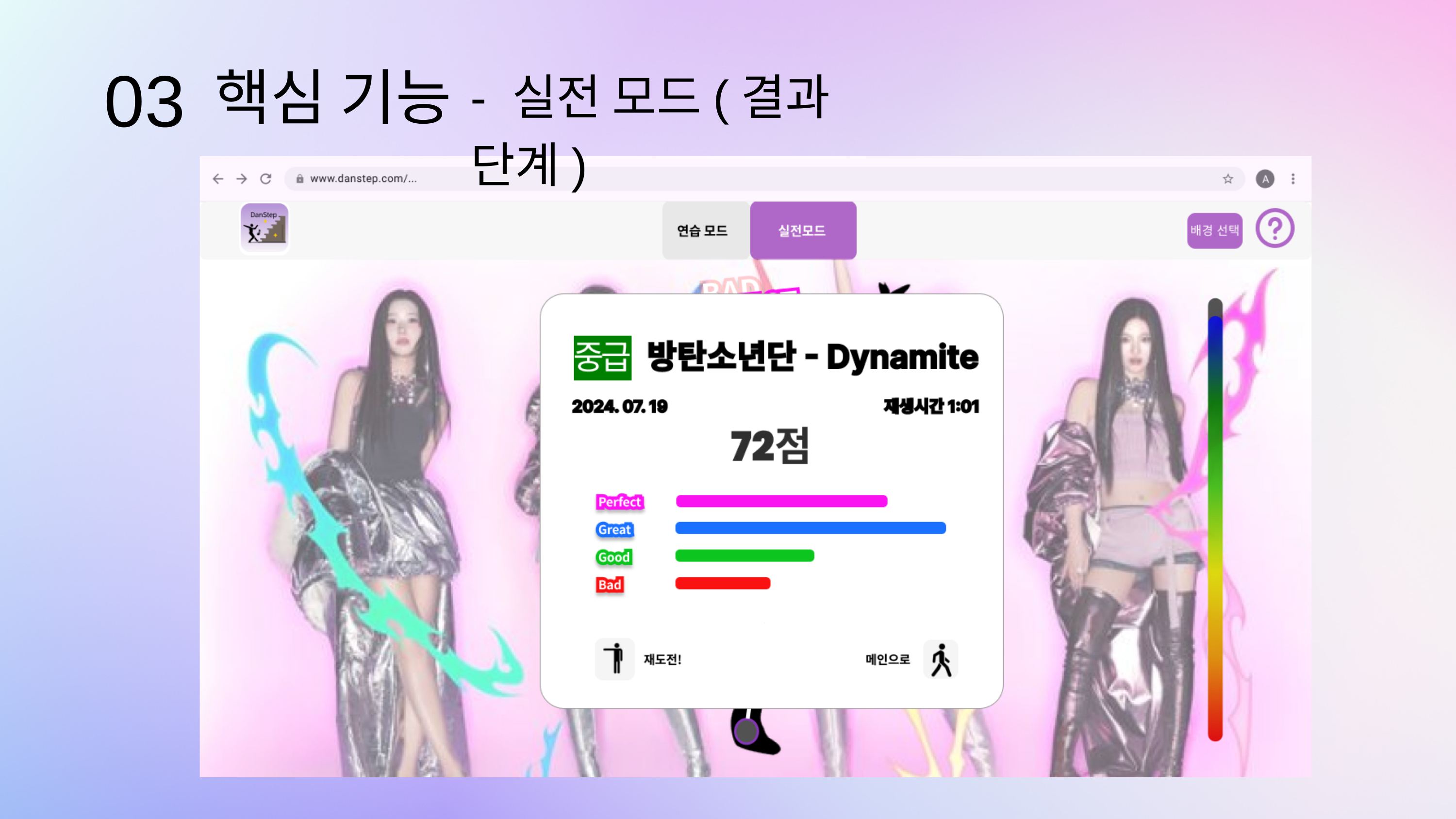

03
핵심 기능
- 실전 모드(결과 단계)